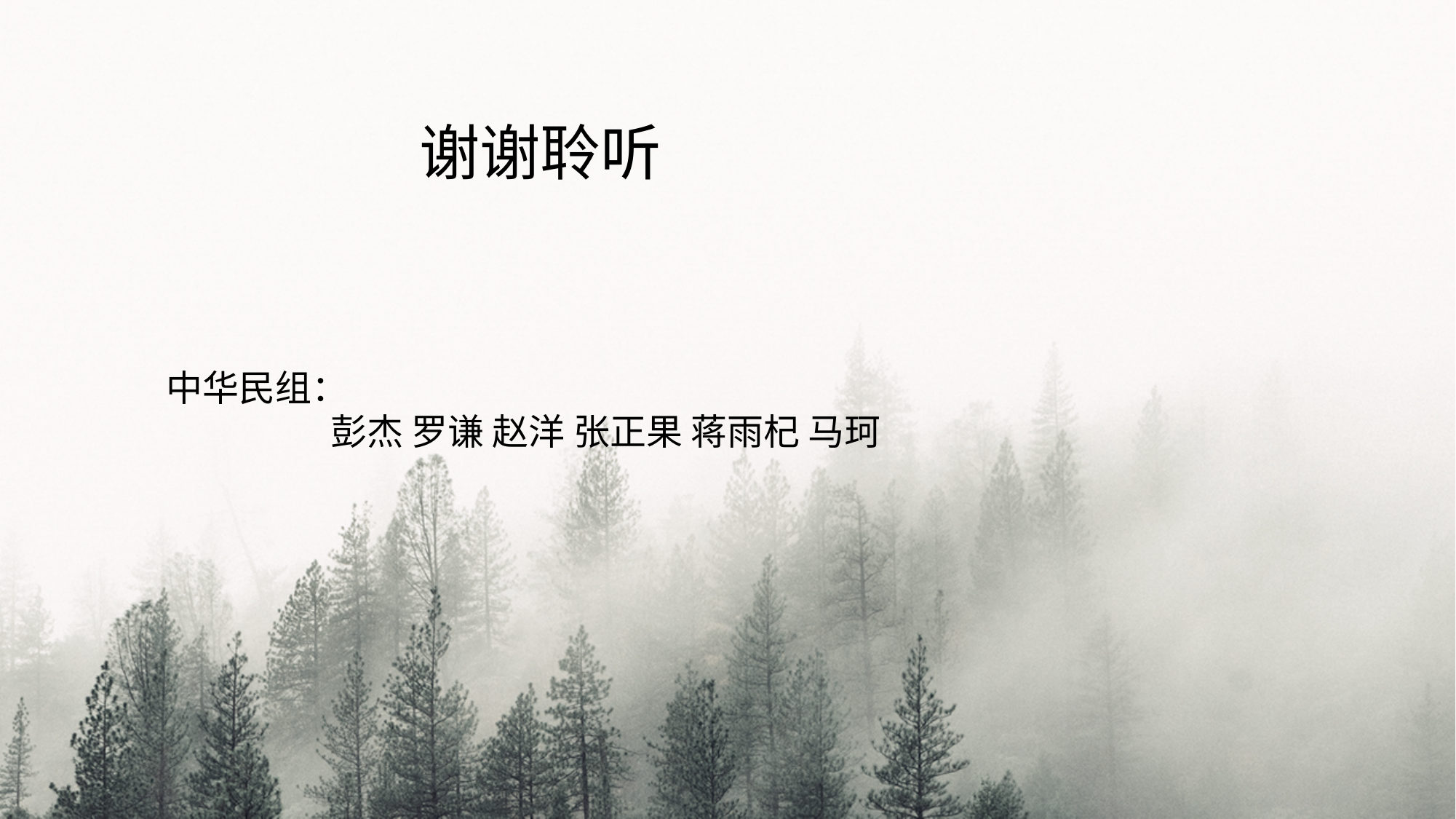

谢谢聆听
中华民组：
                   彭杰 罗谦 赵洋 张正果 蒋雨杞 马珂